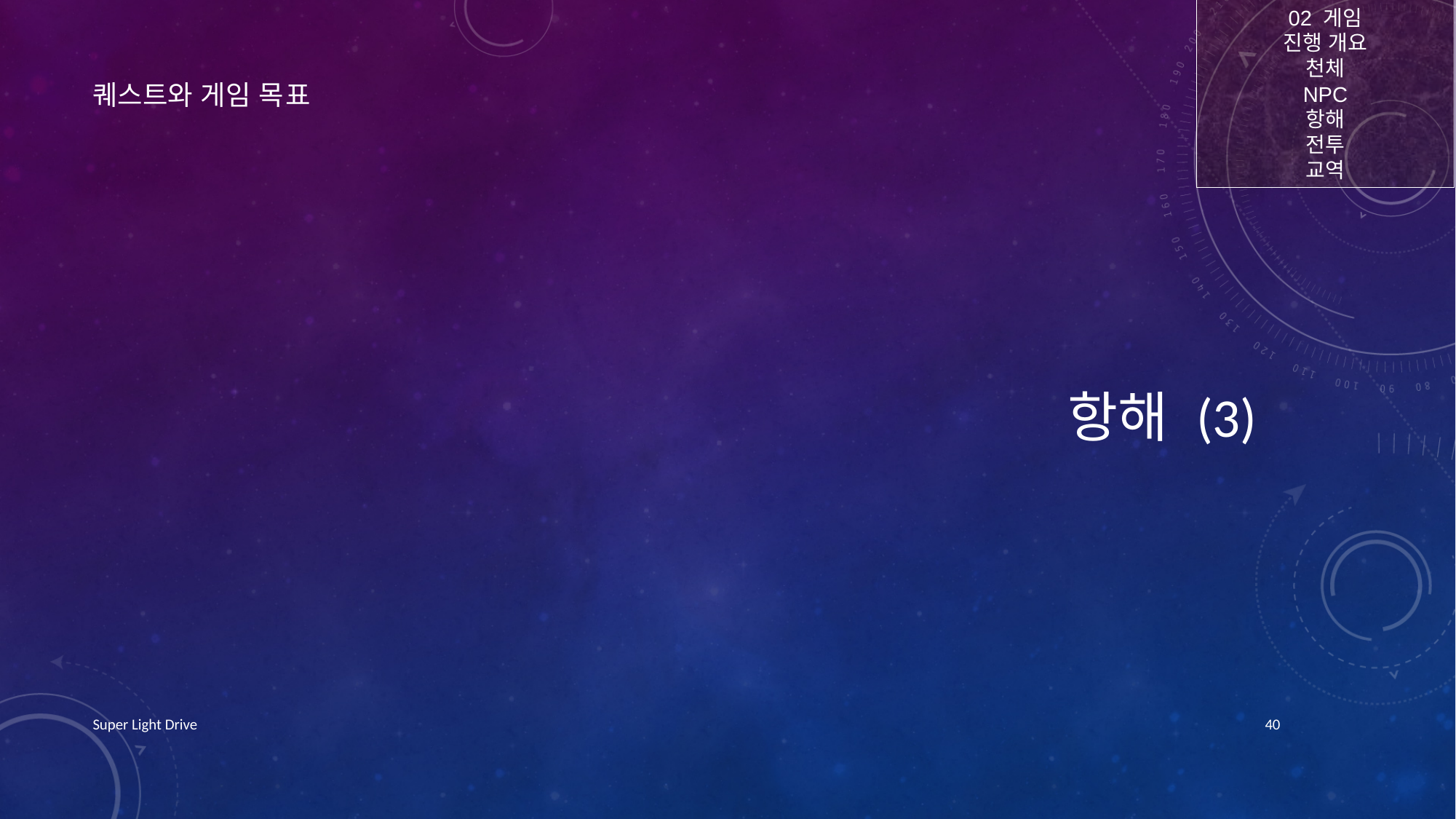

02 게임
진행 개요
천체
NPC
항해
전투
교역
# 항해 (3)
퀘스트와 게임 목표
Super Light Drive
40